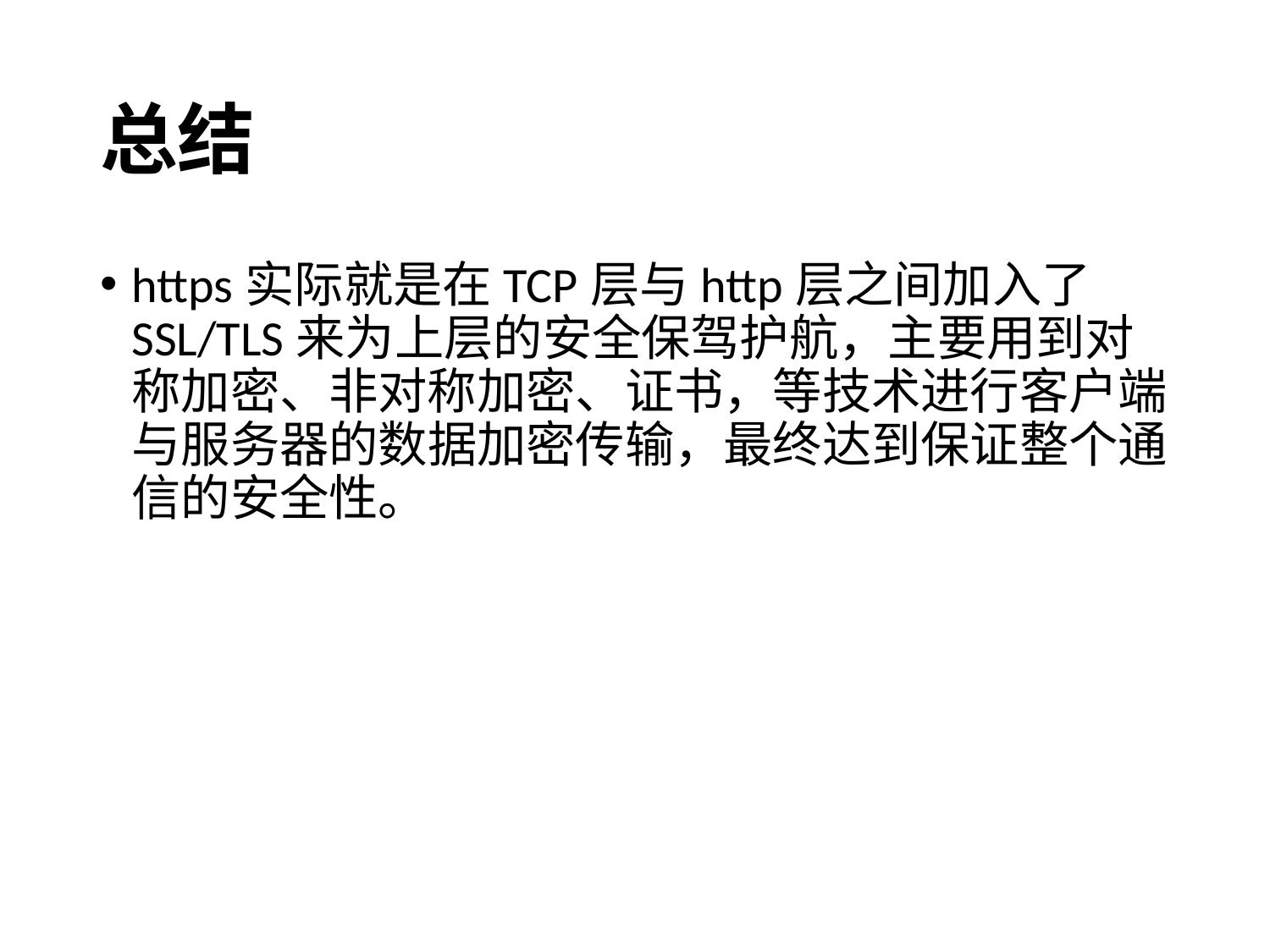

# 总结
https实际就是在TCP层与http层之间加入了SSL/TLS来为上层的安全保驾护航，主要用到对称加密、非对称加密、证书，等技术进行客户端与服务器的数据加密传输，最终达到保证整个通信的安全性。